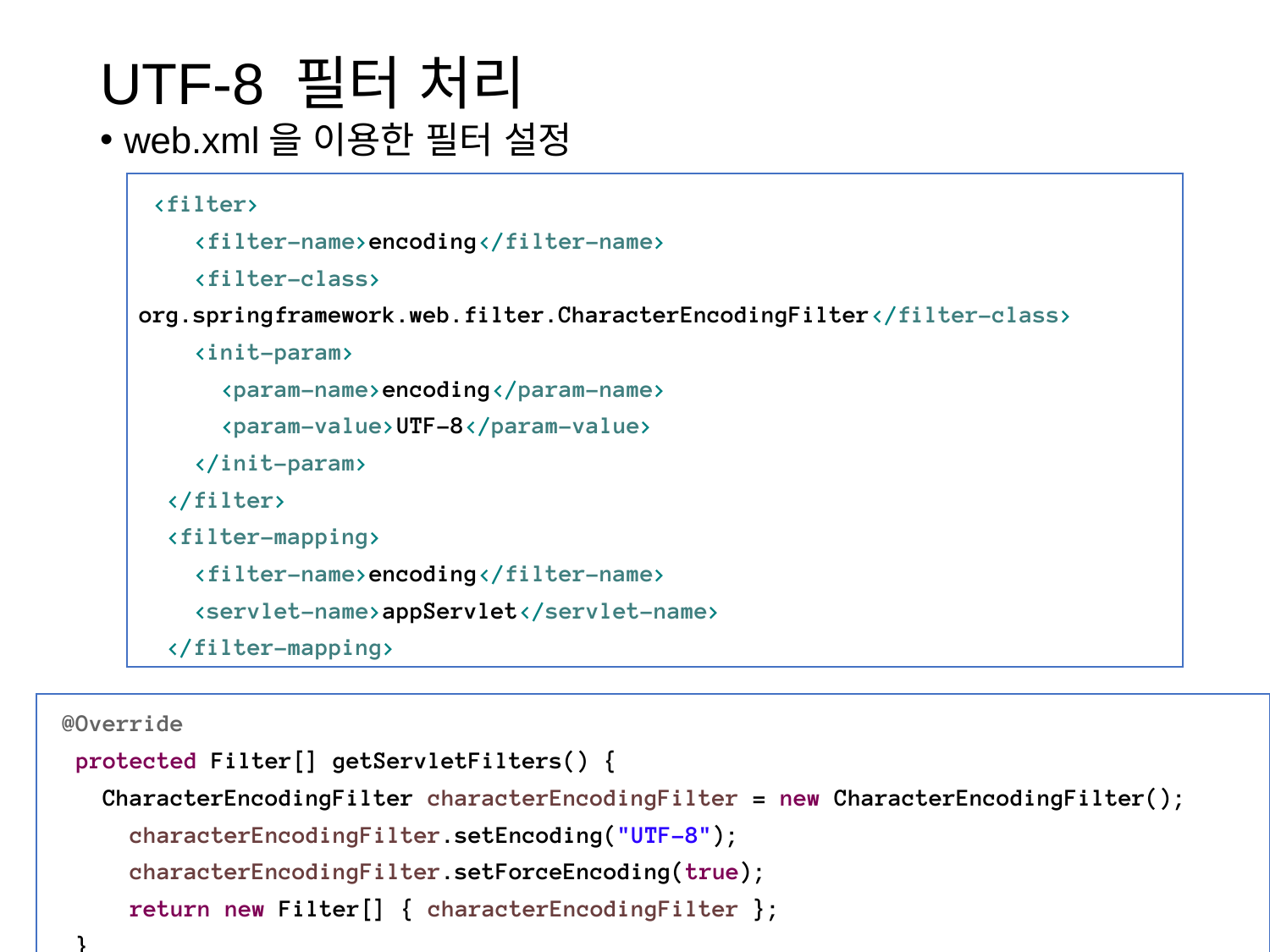

# UTF-8 필터 처리
web.xml을 이용한 필터 설정
 <filter>
    <filter-name>encoding</filter-name>
    <filter-class>
org.springframework.web.filter.CharacterEncodingFilter</filter-class>
    <init-param>
      <param-name>encoding</param-name>
      <param-value>UTF-8</param-value>
    </init-param>
  </filter>
  <filter-mapping>
    <filter-name>encoding</filter-name>
    <servlet-name>appServlet</servlet-name>
  </filter-mapping>
 @Override
  protected Filter[] getServletFilters() {
    CharacterEncodingFilter characterEncodingFilter = new CharacterEncodingFilter();
      characterEncodingFilter.setEncoding("UTF-8");
      characterEncodingFilter.setForceEncoding(true);
      return new Filter[] { characterEncodingFilter };
  }